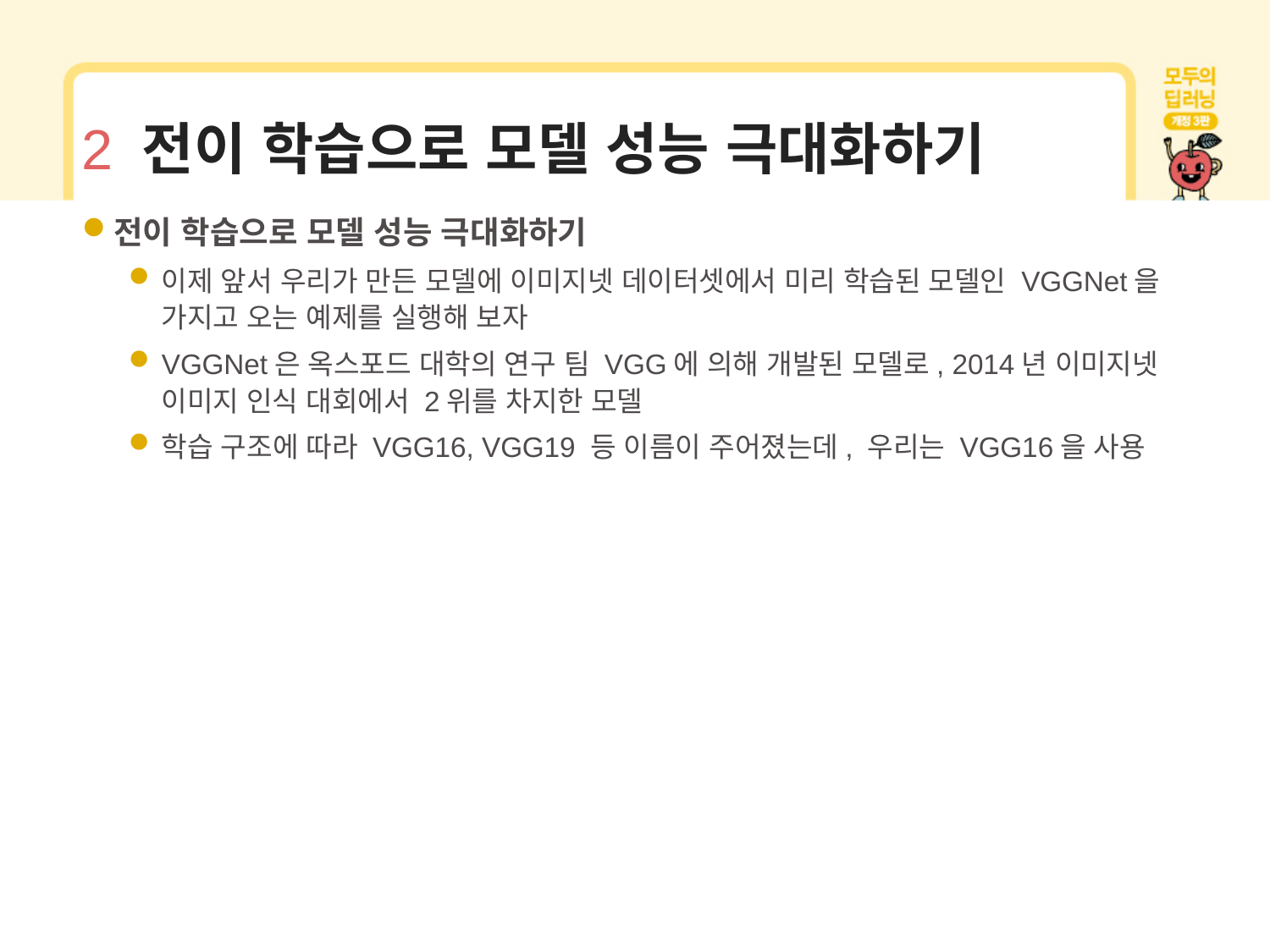

# 2 전이 학습으로 모델 성능 극대화하기
전이 학습으로 모델 성능 극대화하기
이제 앞서 우리가 만든 모델에 이미지넷 데이터셋에서 미리 학습된 모델인 VGGNet을 가지고 오는 예제를 실행해 보자
VGGNet은 옥스포드 대학의 연구 팀 VGG에 의해 개발된 모델로, 2014년 이미지넷 이미지 인식 대회에서 2위를 차지한 모델
학습 구조에 따라 VGG16, VGG19 등 이름이 주어졌는데, 우리는 VGG16을 사용